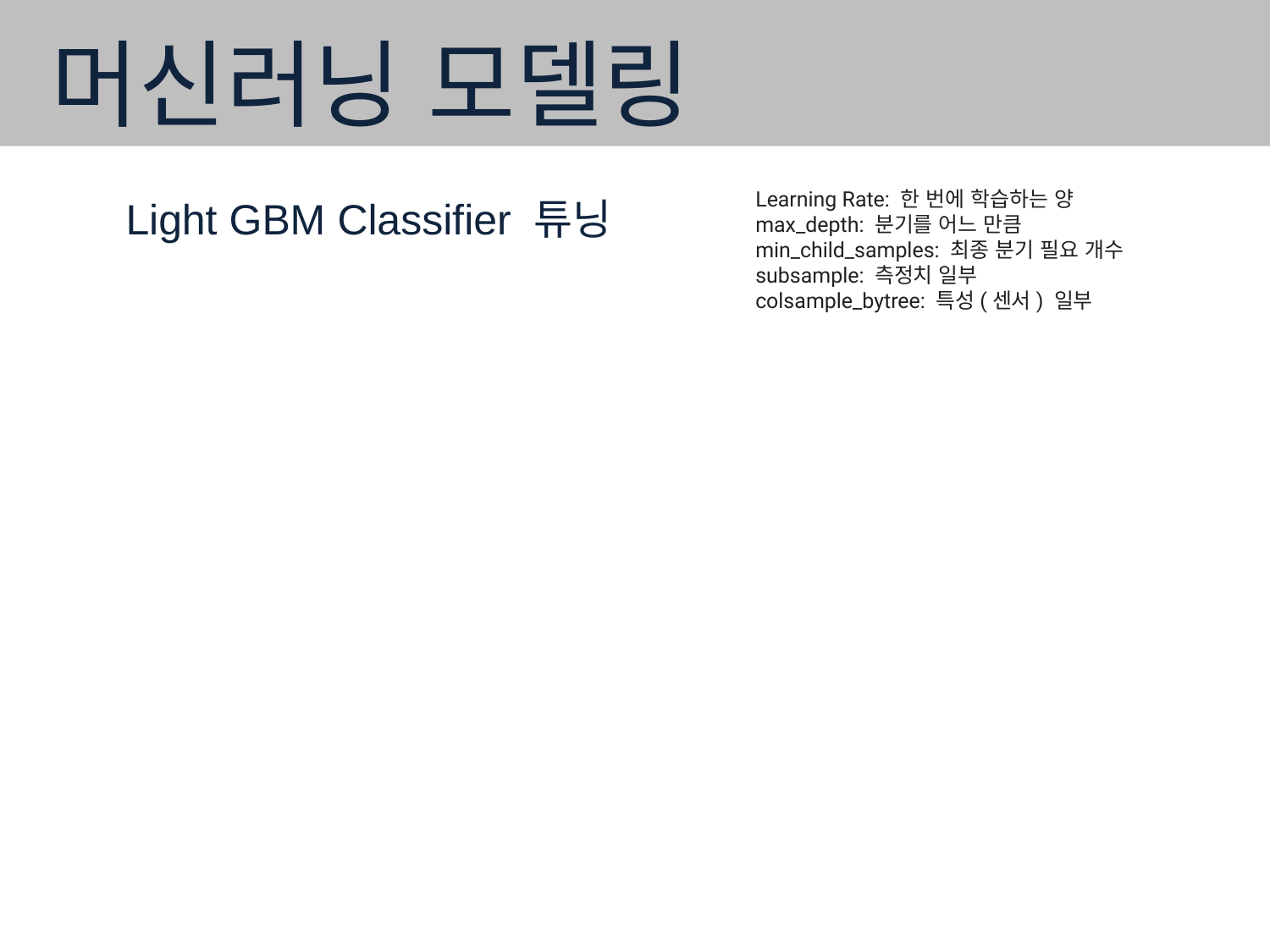

머신러닝 모델링
Learning Rate: 한 번에 학습하는 양
max_depth: 분기를 어느 만큼
min_child_samples: 최종 분기 필요 개수
subsample: 측정치 일부
colsample_bytree: 특성(센서) 일부
Light GBM Classifier 튜닝